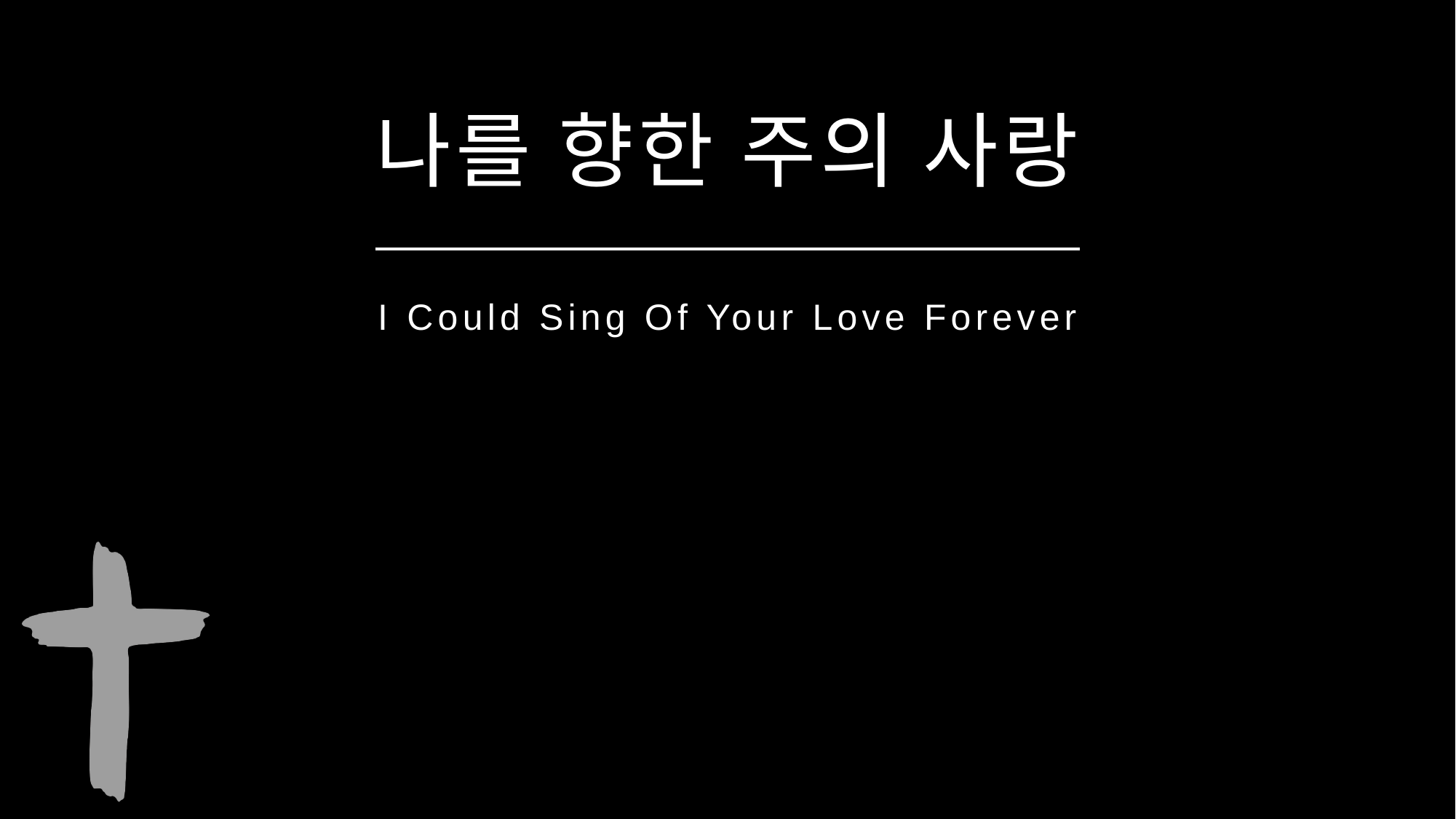

나를 향한 주의 사랑
I Could Sing Of Your Love Forever